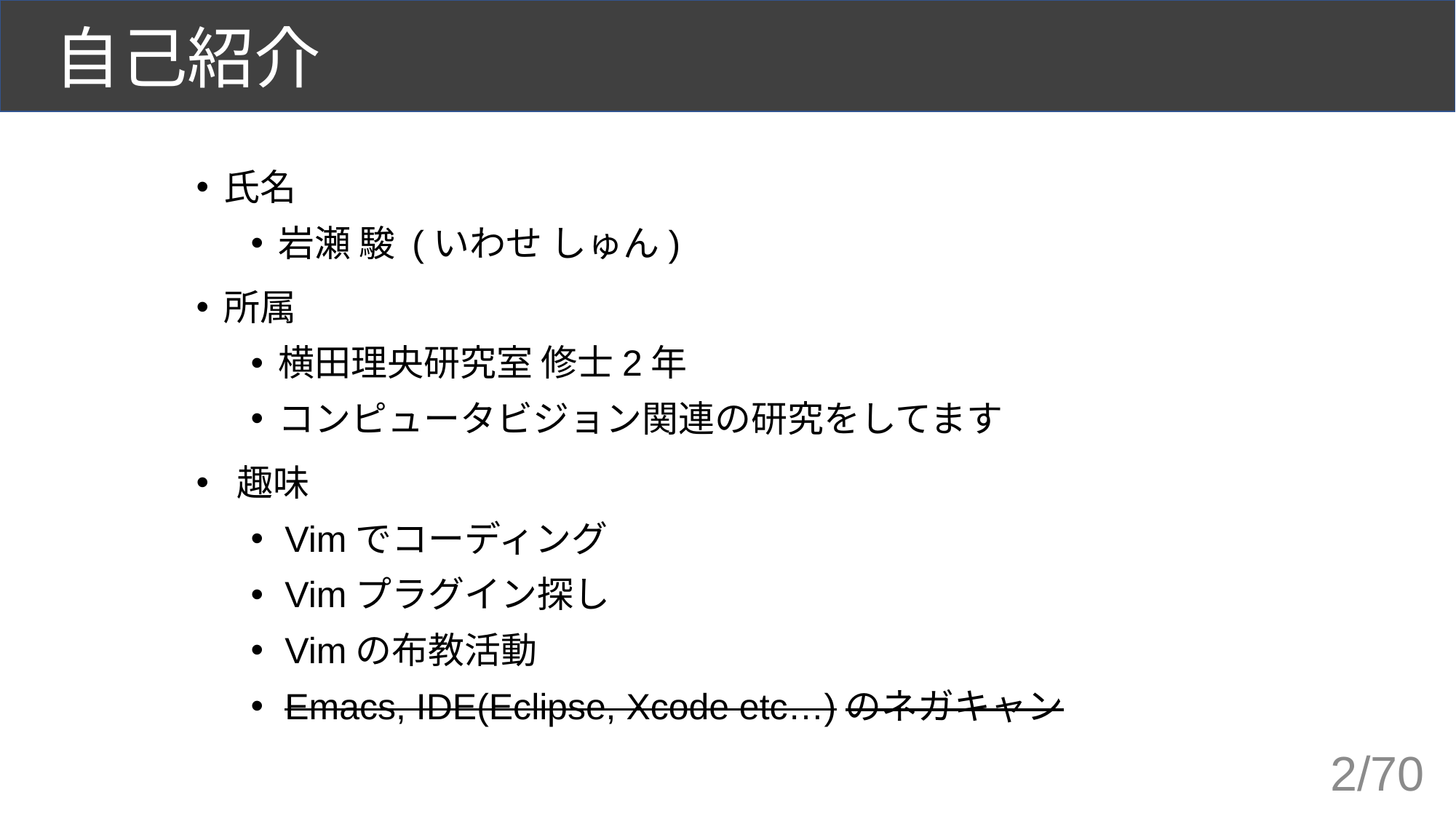

# 自己紹介
氏名
岩瀬 駿 (いわせ しゅん)
所属
横田理央研究室 修士2年
コンピュータビジョン関連の研究をしてます
趣味
Vimでコーディング
Vimプラグイン探し
Vimの布教活動
Emacs, IDE(Eclipse, Xcode etc…)のネガキャン

2